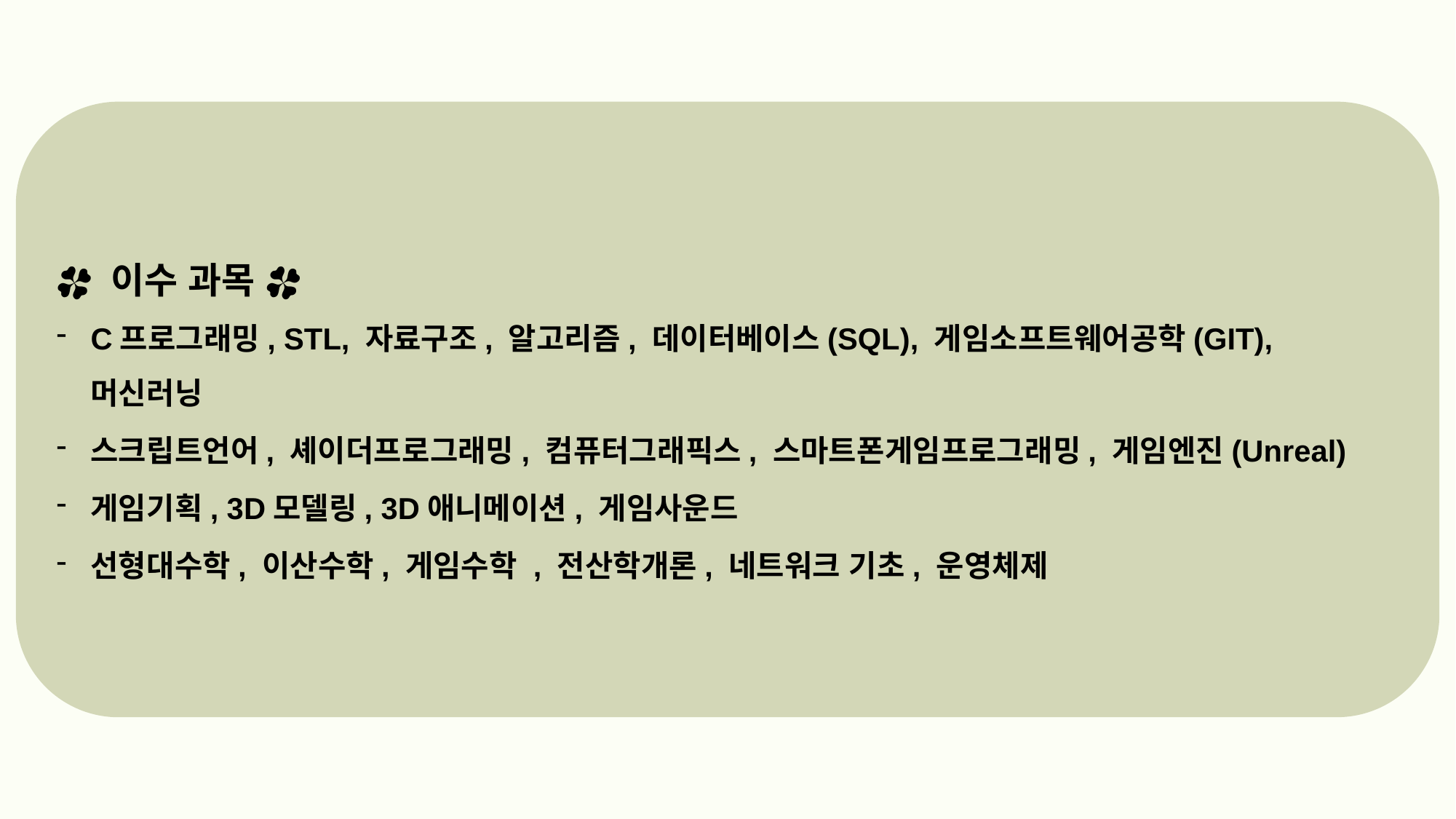

🍀 이수 과목 🍀
C프로그래밍, STL, 자료구조, 알고리즘, 데이터베이스(SQL), 게임소프트웨어공학(GIT), 머신러닝
스크립트언어, 셰이더프로그래밍, 컴퓨터그래픽스, 스마트폰게임프로그래밍, 게임엔진(Unreal)
게임기획, 3D모델링, 3D애니메이션, 게임사운드
선형대수학, 이산수학, 게임수학 , 전산학개론, 네트워크 기초, 운영체제